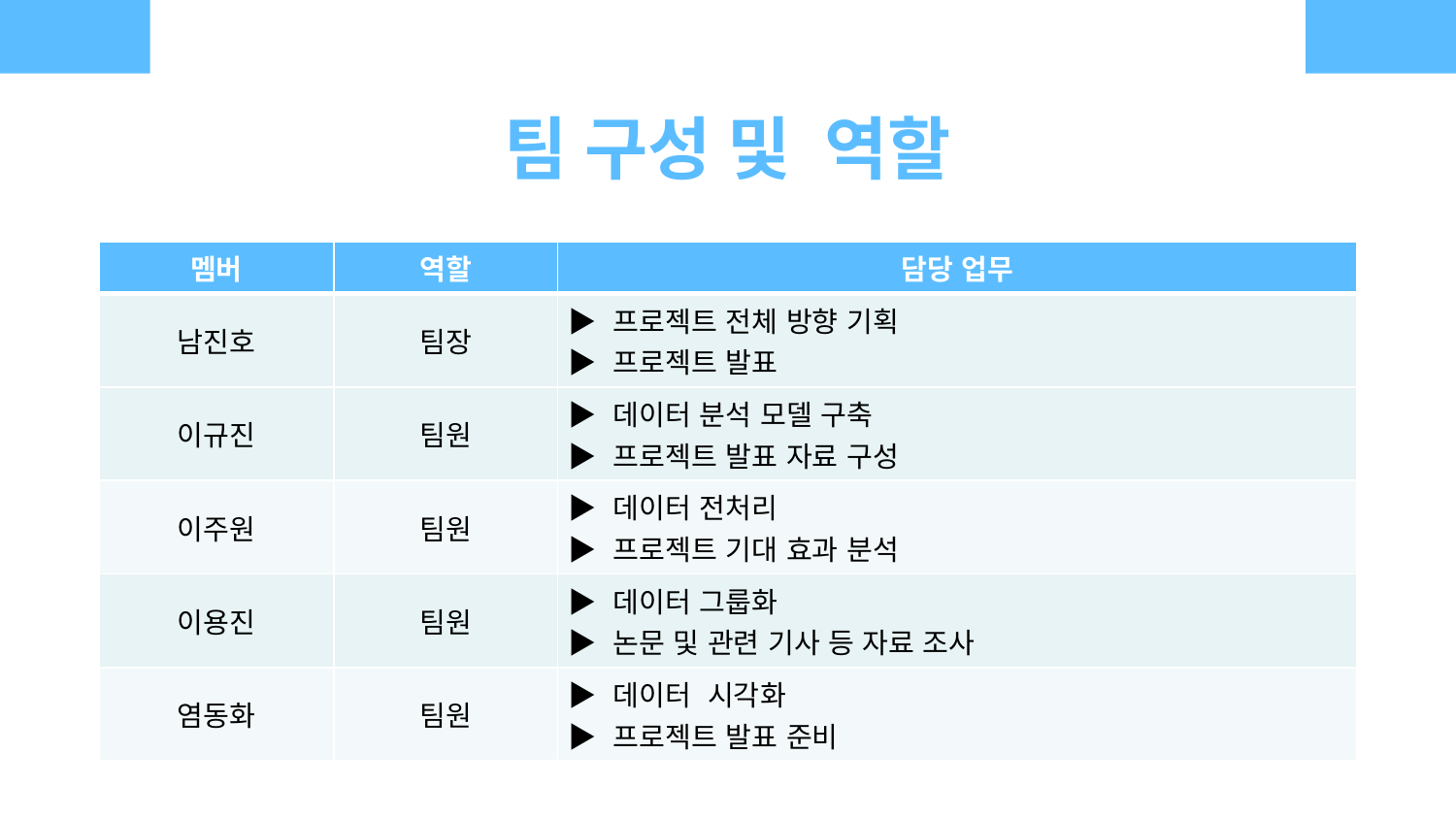

팀 구성 및  역할
| 멤버 | 역할 | 담당 업무 |
| --- | --- | --- |
| 남진호 | 팀장 | ▶ 프로젝트 전체 방향 기획 ▶ 프로젝트 발표 |
| 이규진 | 팀원 | ▶ 데이터 분석 모델 구축 ▶ 프로젝트 발표 자료 구성 |
| 이주원 | 팀원 | ▶ 데이터 전처리 ▶ 프로젝트 기대 효과 분석 |
| 이용진 | 팀원 | ▶ 데이터 그룹화 ▶ 논문 및 관련 기사 등 자료 조사 |
| 염동화 | 팀원 | ▶ 데이터 시각화 ▶ 프로젝트 발표 준비 |